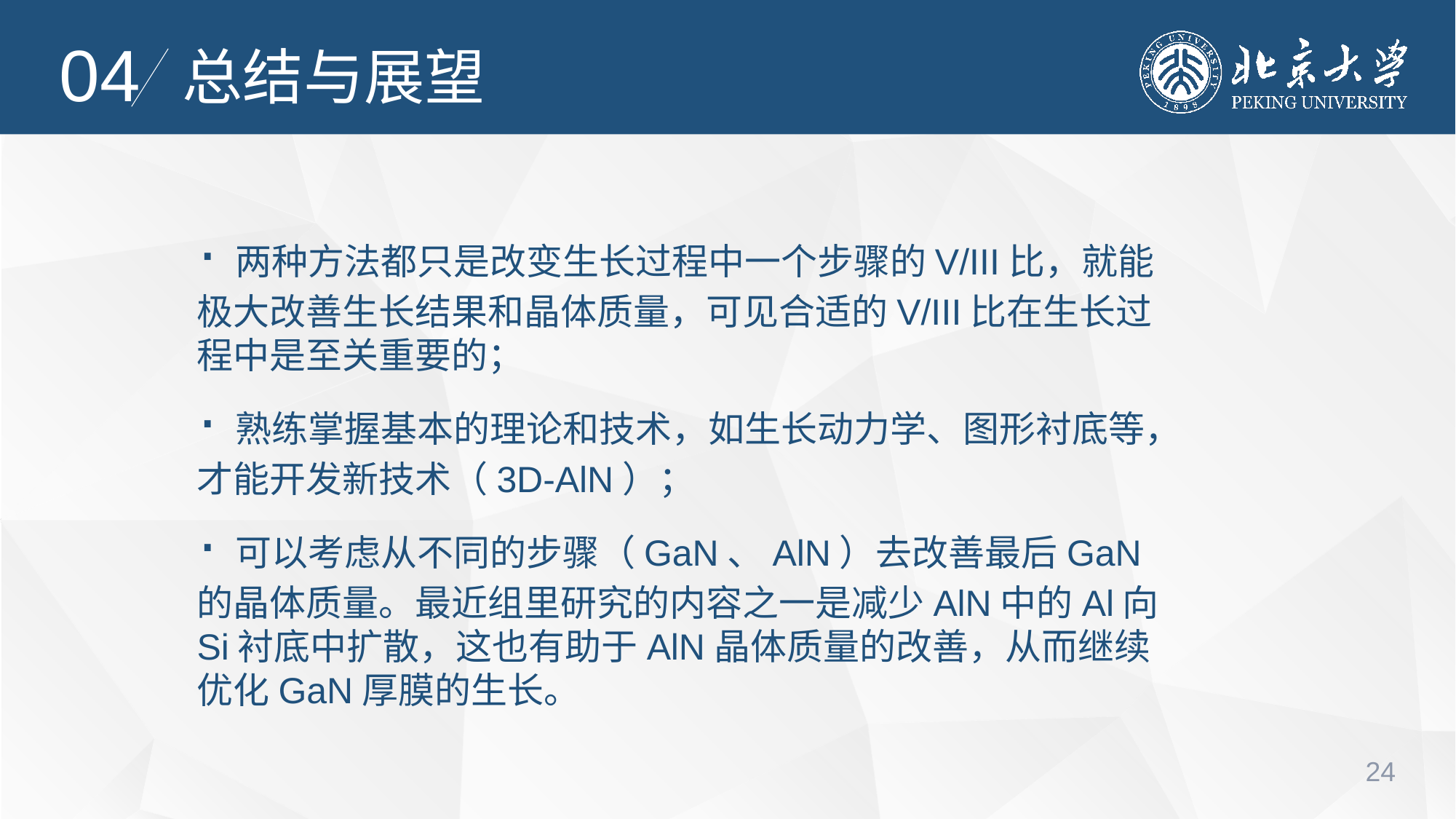

04
总结与展望
·两种方法都只是改变生长过程中一个步骤的V/III比，就能极大改善生长结果和晶体质量，可见合适的V/III比在生长过程中是至关重要的；
·熟练掌握基本的理论和技术，如生长动力学、图形衬底等，才能开发新技术（3D-AlN）；
·可以考虑从不同的步骤（GaN、AlN）去改善最后GaN的晶体质量。最近组里研究的内容之一是减少AlN中的Al向Si衬底中扩散，这也有助于AlN晶体质量的改善，从而继续优化GaN厚膜的生长。

24